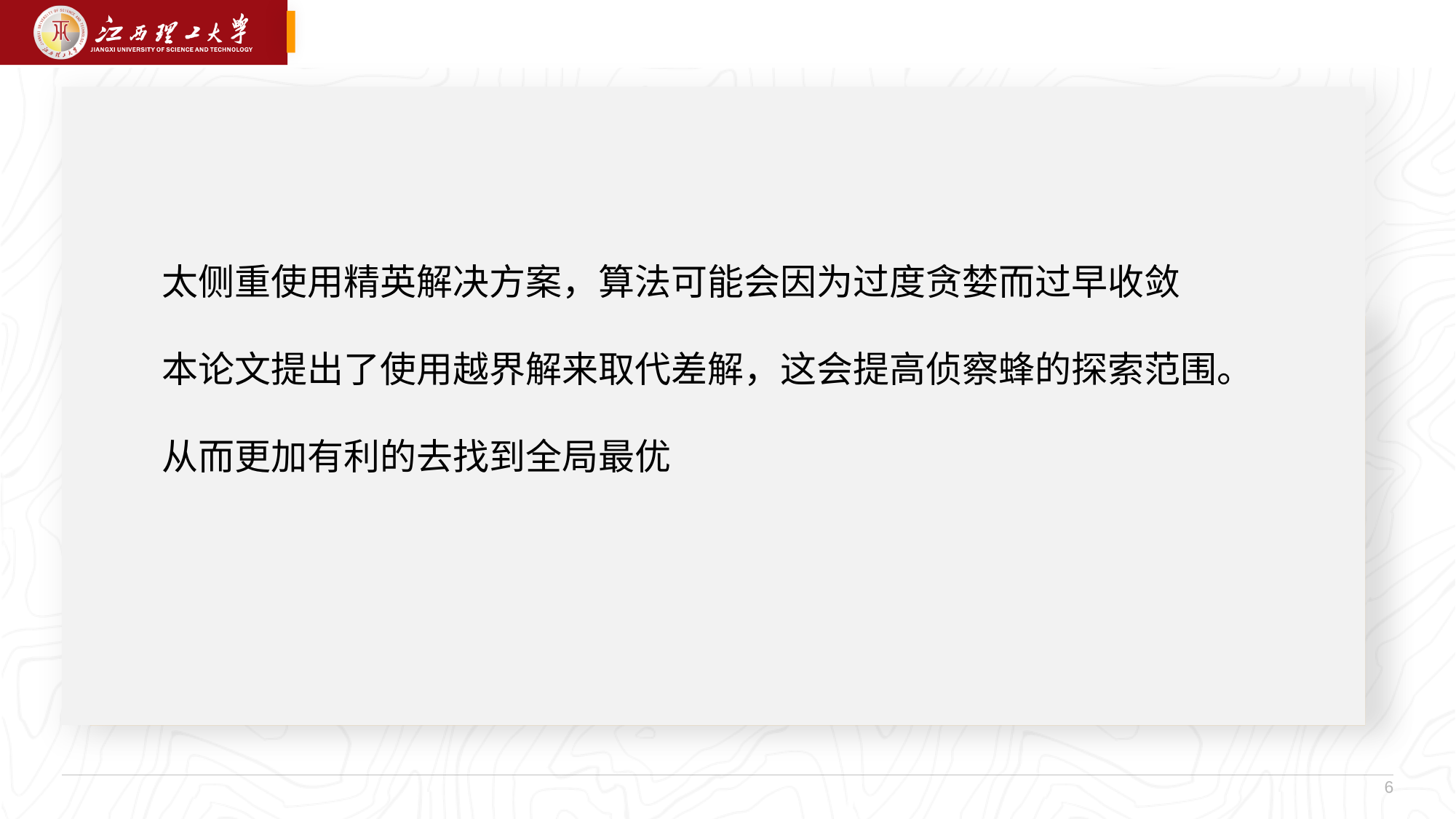

太侧重使用精英解决方案，算法可能会因为过度贪婪而过早收敛

本论文提出了使用越界解来取代差解，这会提高侦察蜂的探索范围。

从而更加有利的去找到全局最优

   6